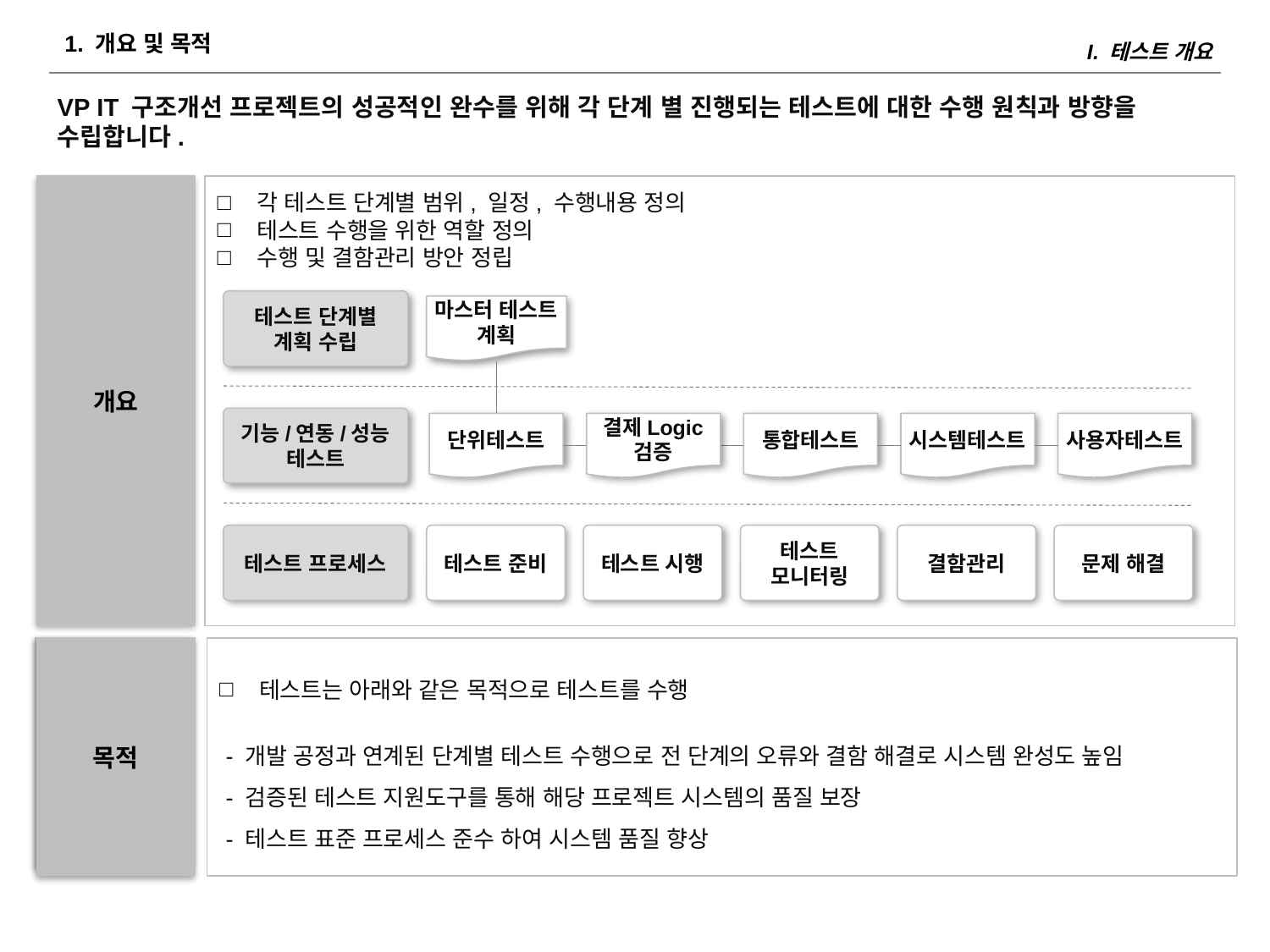

I. 테스트 개요
# 1. 개요 및 목적
VP IT 구조개선 프로젝트의 성공적인 완수를 위해 각 단계 별 진행되는 테스트에 대한 수행 원칙과 방향을 수립합니다.
개요

각 테스트 단계별 범위, 일정, 수행내용 정의
테스트 수행을 위한 역할 정의
수행 및 결함관리 방안 정립
테스트 단계별
계획 수립
마스터 테스트
계획
기능/연동/성능
테스트
단위테스트
결제Logic
검증
통합테스트
시스템테스트
사용자테스트
테스트 프로세스
테스트 준비
테스트 시행
테스트
모니터링
결함관리
문제 해결
테스트는 아래와 같은 목적으로 테스트를 수행

 - 개발 공정과 연계된 단계별 테스트 수행으로 전 단계의 오류와 결함 해결로 시스템 완성도 높임
 - 검증된 테스트 지원도구를 통해 해당 프로젝트 시스템의 품질 보장
 - 테스트 표준 프로세스 준수 하여 시스템 품질 향상
목적
목적